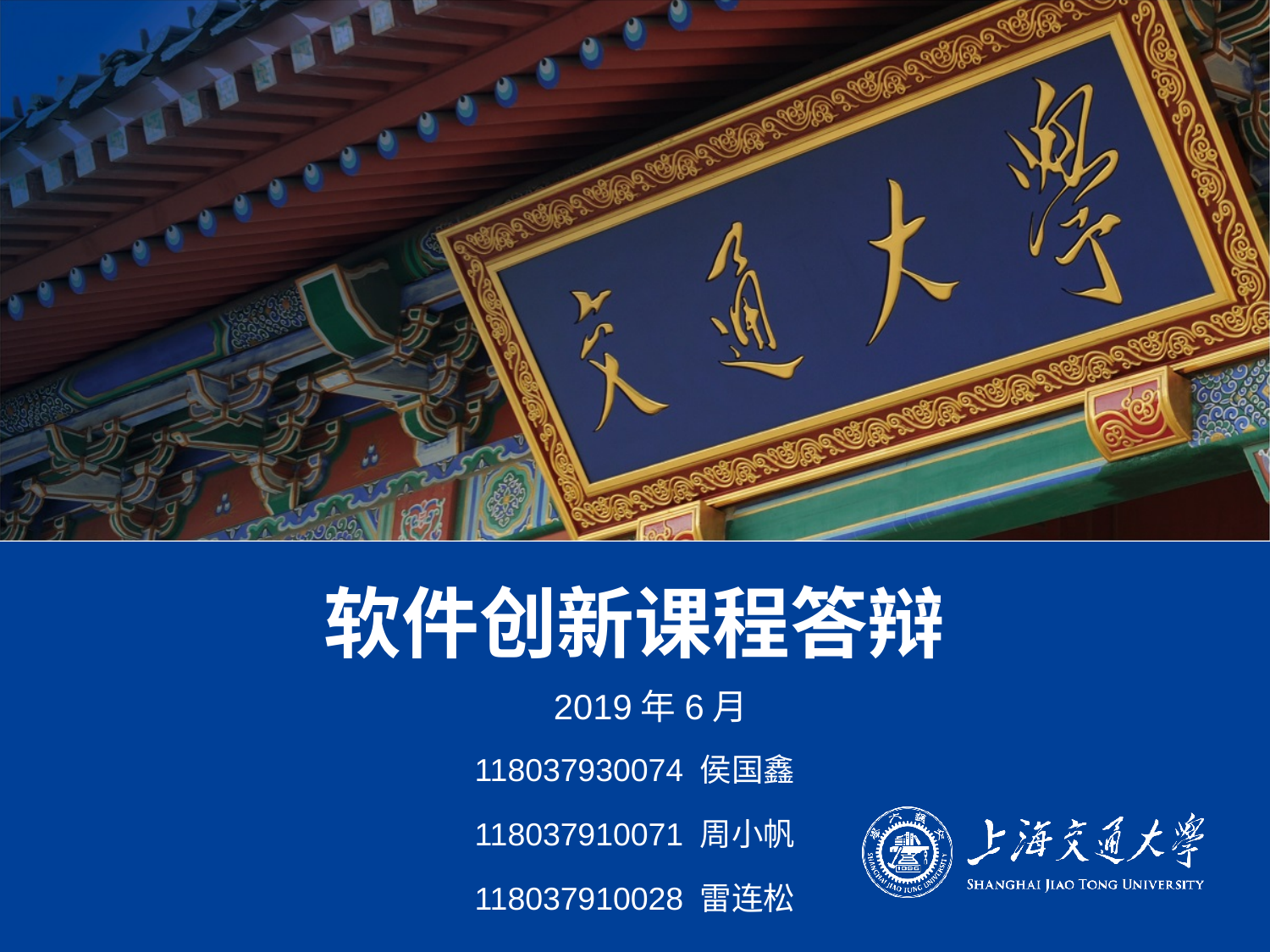

# 软件创新课程答辩
2019年6月
118037930074 侯国鑫
118037910071 周小帆
118037910028 雷连松